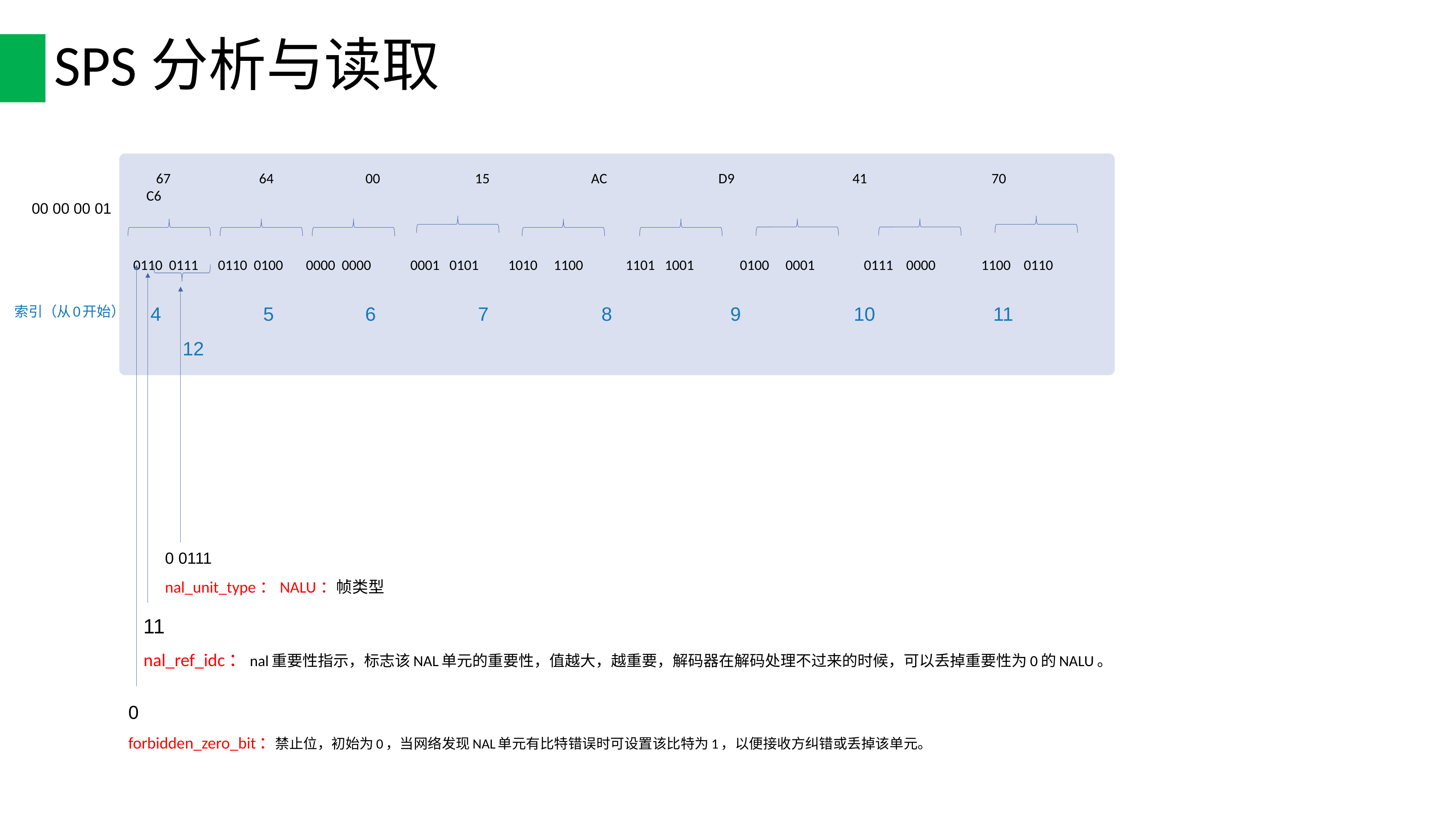

# SPS分析与读取
         67                           64                            00                             15                               AC                                  D9                                    41                                      70                                     C6

  0110  0111      0110  0100       0000  0000            0001   0101         1010     1100             1101   1001              0100     0001               0111    0000              1100    0110

00 00 00 01

0 0111
nal_unit_type：NALU：帧类型
0
forbidden_zero_bit：禁止位，初始为0，当网络发现NAL单元有比特错误时可设置该比特为1，以便接收方纠错或丢掉该单元。
11
nal_ref_idc：nal重要性指示，标志该NAL单元的重要性，值越大，越重要，解码器在解码处理不过来的时候，可以丢掉重要性为0的NALU。
 4                   5                 6                   7                     8                      9                     10                      11                     12
索引（从0开始）